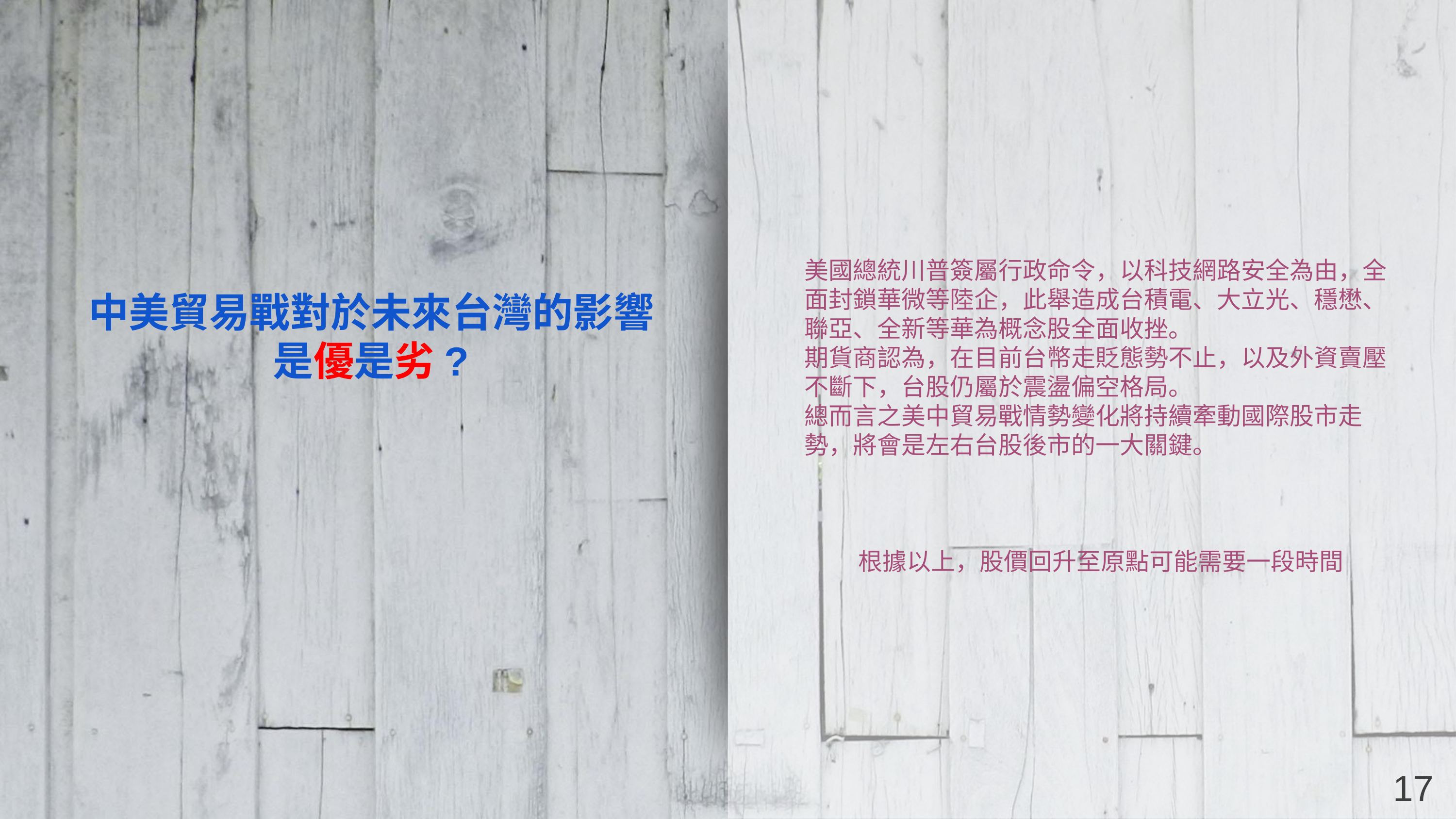

美國總統川普簽屬行政命令，以科技網路安全為由，全面封鎖華微等陸企，此舉造成台積電、大立光、穩懋、聯亞、全新等華為概念股全面收挫。
期貨商認為，在目前台幣走貶態勢不止，以及外資賣壓不斷下，台股仍屬於震盪偏空格局。
總而言之美中貿易戰情勢變化將持續牽動國際股市走勢，將會是左右台股後市的一大關鍵。

根據以上，股價回升至原點可能需要一段時間
# 中美貿易戰對於未來台灣的影響
是優是劣?
17